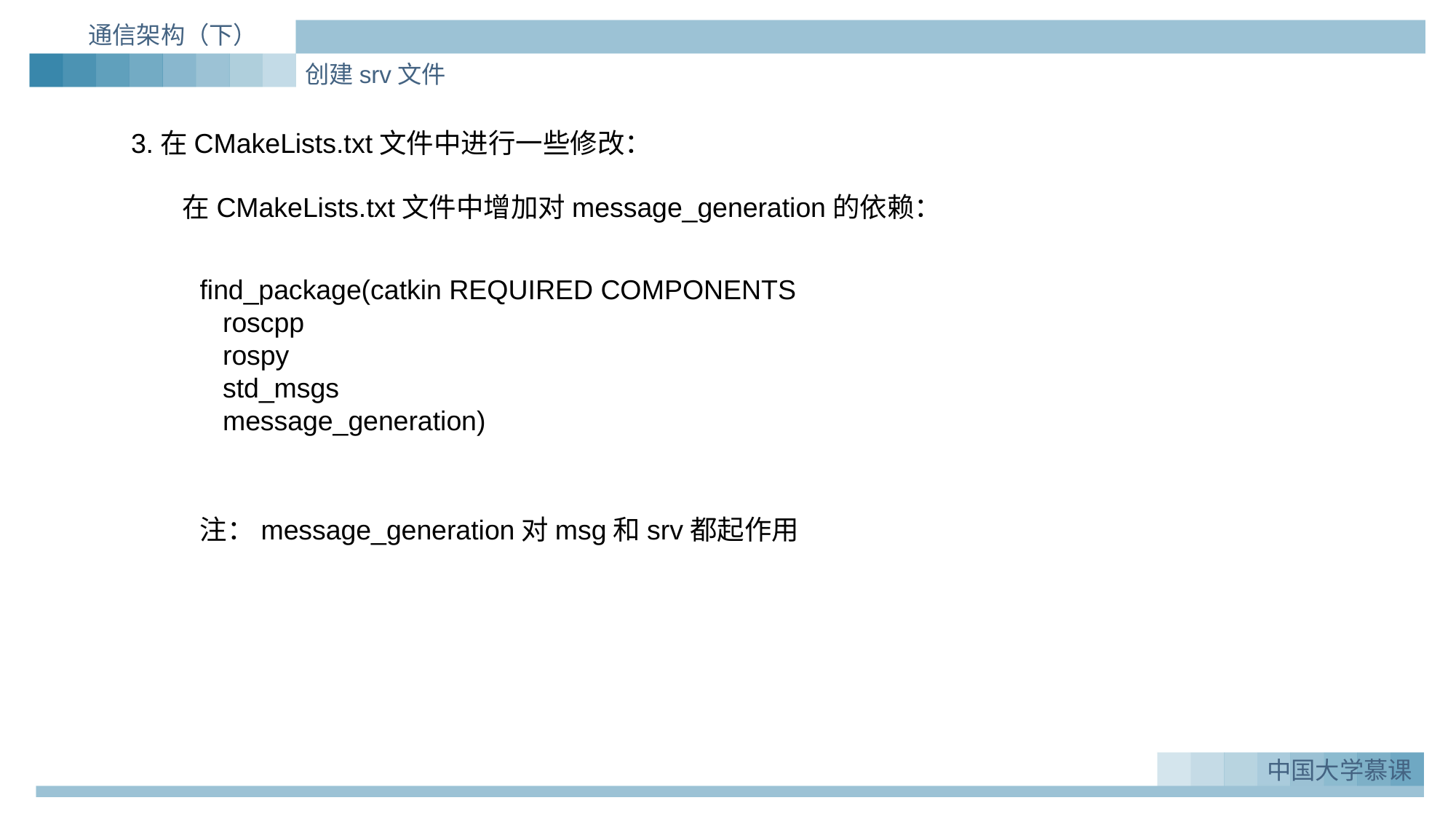

通信架构（下）
创建srv文件
3.在CMakeLists.txt文件中进行一些修改：
在CMakeLists.txt文件中增加对message_generation的依赖：
find_package(catkin REQUIRED COMPONENTS
   roscpp
   rospy
   std_msgs
   message_generation)
注：message_generation对msg和srv都起作用
中国大学慕课